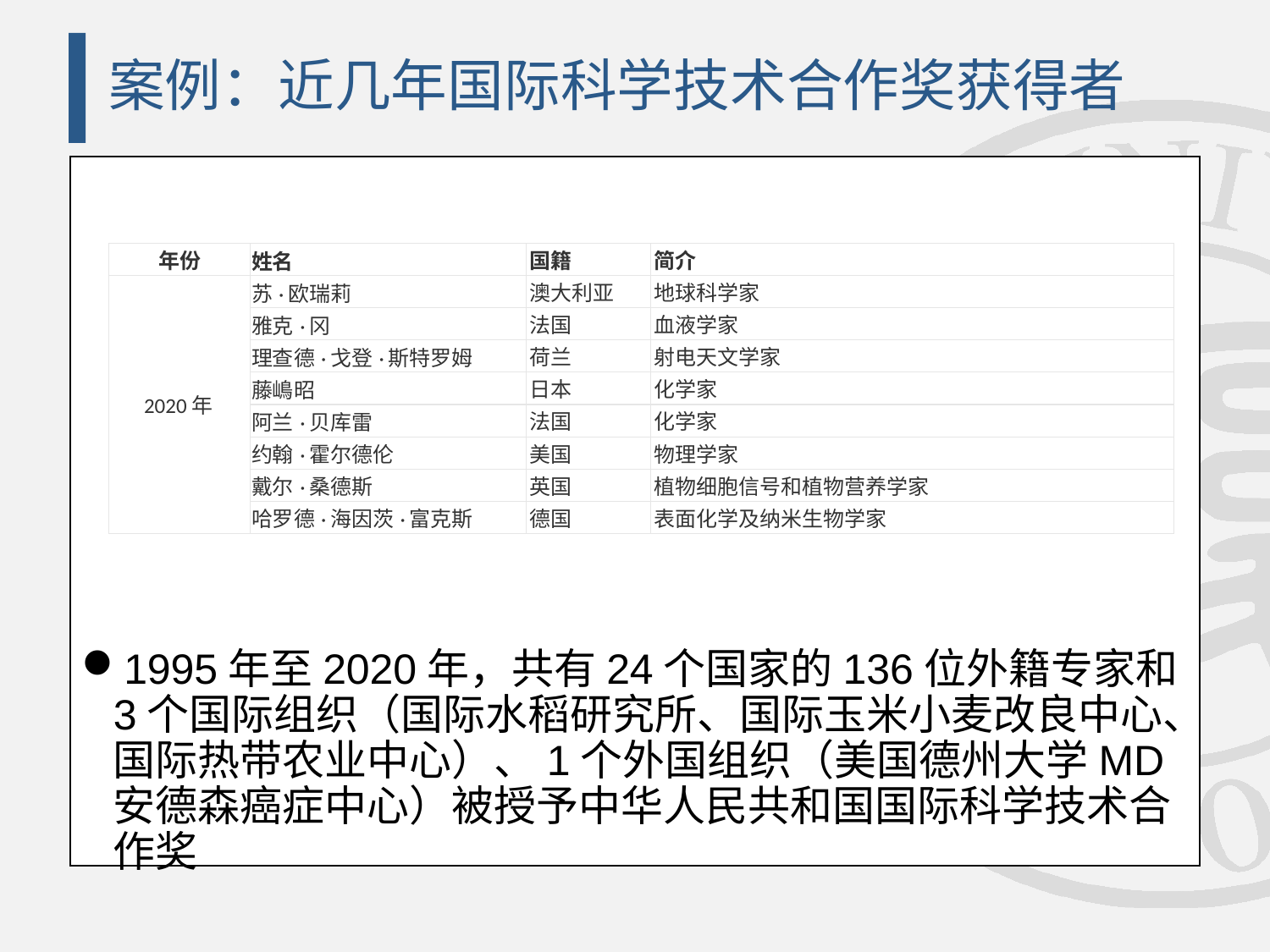

# 案例：近几年国际科学技术合作奖获得者

| 年份 | 姓名 | 国籍 | 简介 |
| --- | --- | --- | --- |
| 2020年 | 苏·欧瑞莉 | 澳大利亚 | 地球科学家 |
|  | 雅克·冈 | 法国 | 血液学家 |
|  | 理查德·戈登·斯特罗姆 | 荷兰 | 射电天文学家 |
|  | 藤嶋昭 | 日本 | 化学家 |
|  | 阿兰·贝库雷 | 法国 | 化学家 |
|  | 约翰·霍尔德伦 | 美国 | 物理学家 |
|  | 戴尔·桑德斯 | 英国 | 植物细胞信号和植物营养学家 |
|  | 哈罗德·海因茨·富克斯 | 德国 | 表面化学及纳米生物学家 |
1995年至2020年，共有24个国家的136位外籍专家和3个国际组织（国际水稻研究所、国际玉米小麦改良中心、国际热带农业中心）、1个外国组织（美国德州大学MD安德森癌症中心）被授予中华人民共和国国际科学技术合作奖